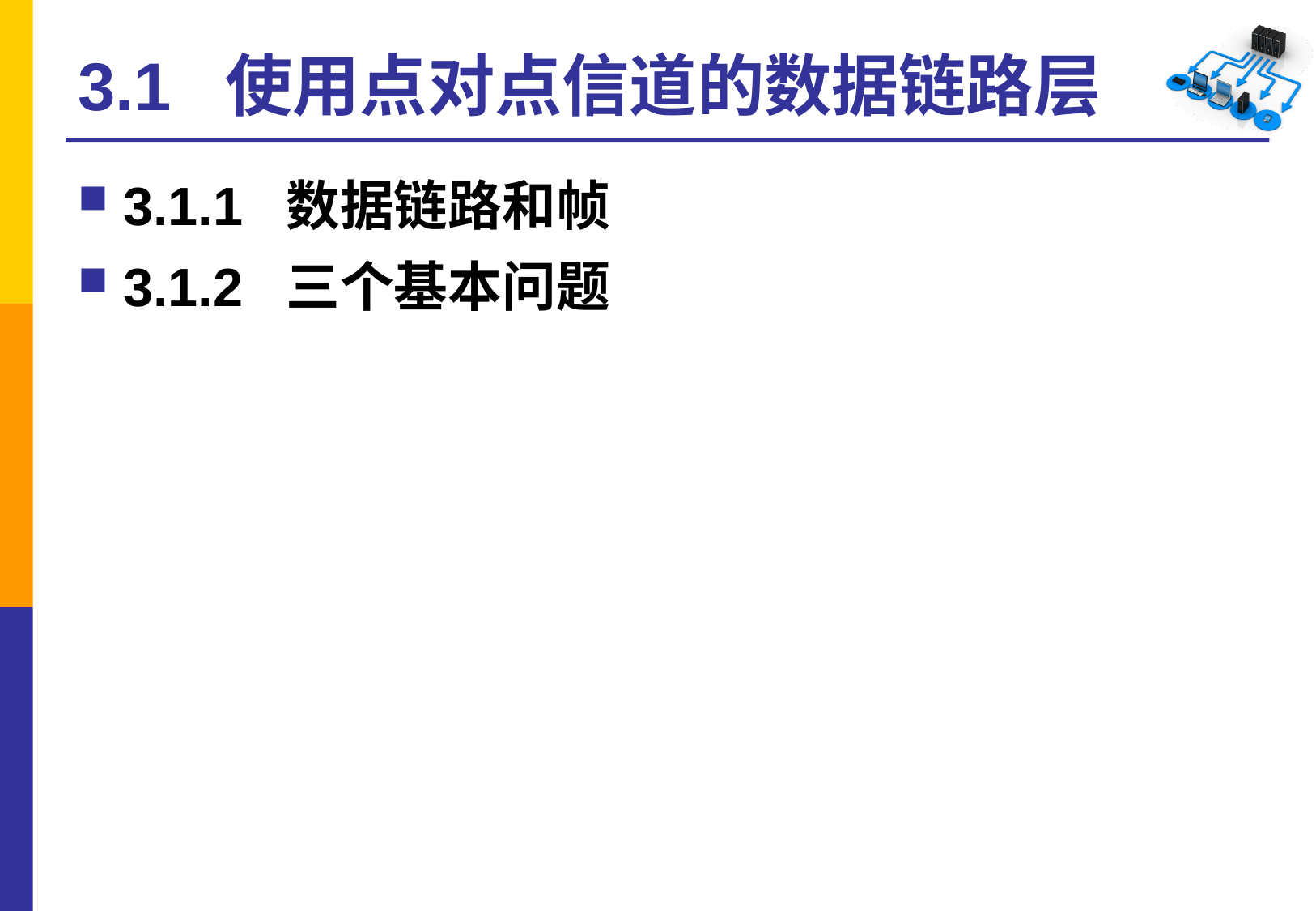

# 3.1  使用点对点信道的数据链路层
3.1.1  数据链路和帧
3.1.2  三个基本问题